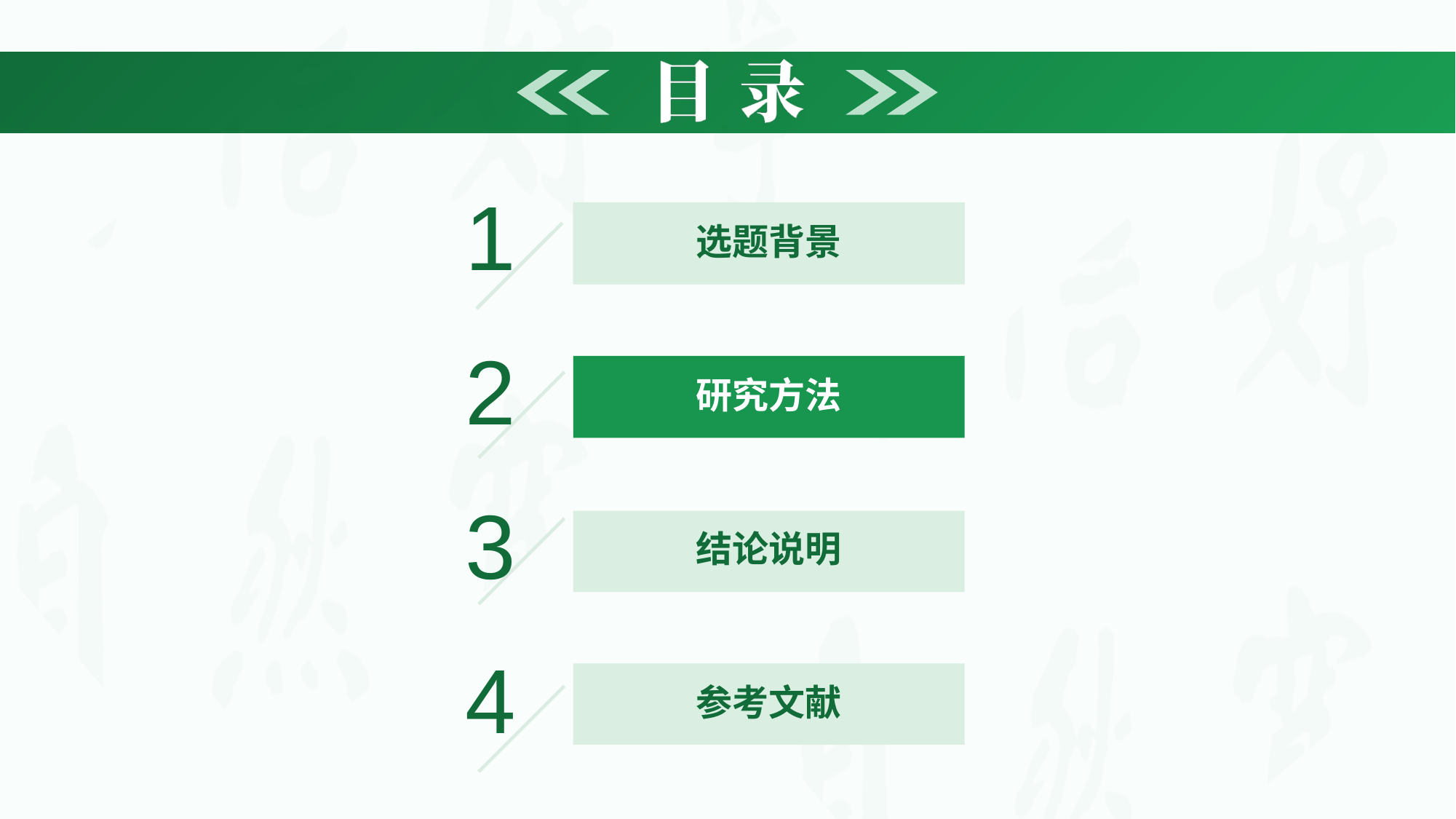

1
选题背景
2
研究方法
3
结论说明
4
参考文献